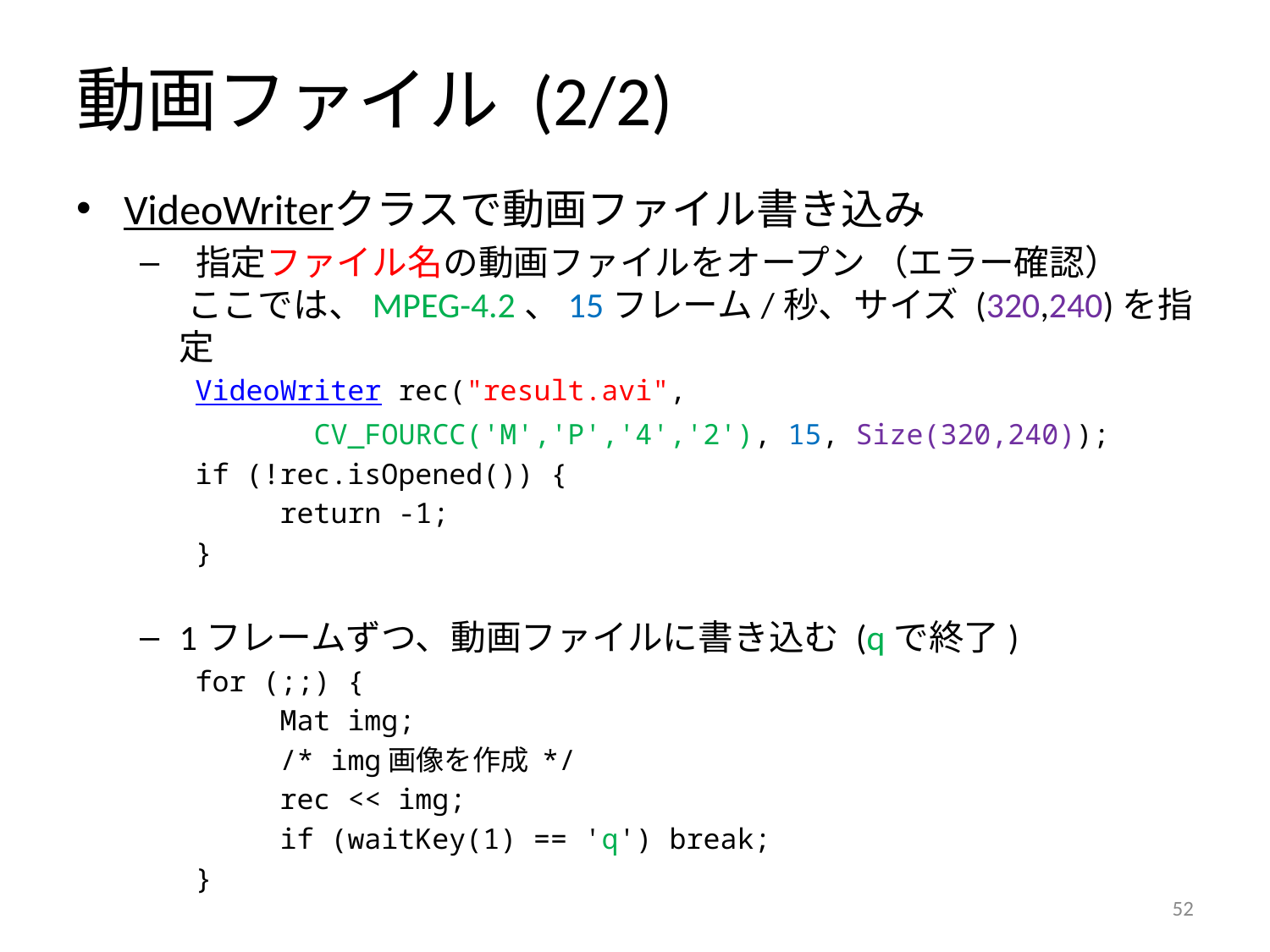

# 動画ファイル (2/2)
VideoWriterクラスで動画ファイル書き込み
 指定ファイル名の動画ファイルをオープン （エラー確認）
 ここでは、MPEG-4.2、15フレーム/秒、サイズ (320,240)を指定
VideoWriter rec("result.avi",
       CV_FOURCC('M','P','4','2'), 15, Size(320,240));
if (!rec.isOpened()) {
     return -1;
}

1フレームずつ、動画ファイルに書き込む (qで終了)
for (;;) {
     Mat img;
     /* img画像を作成 */
     rec << img;
     if (waitKey(1) == 'q') break;
}

52